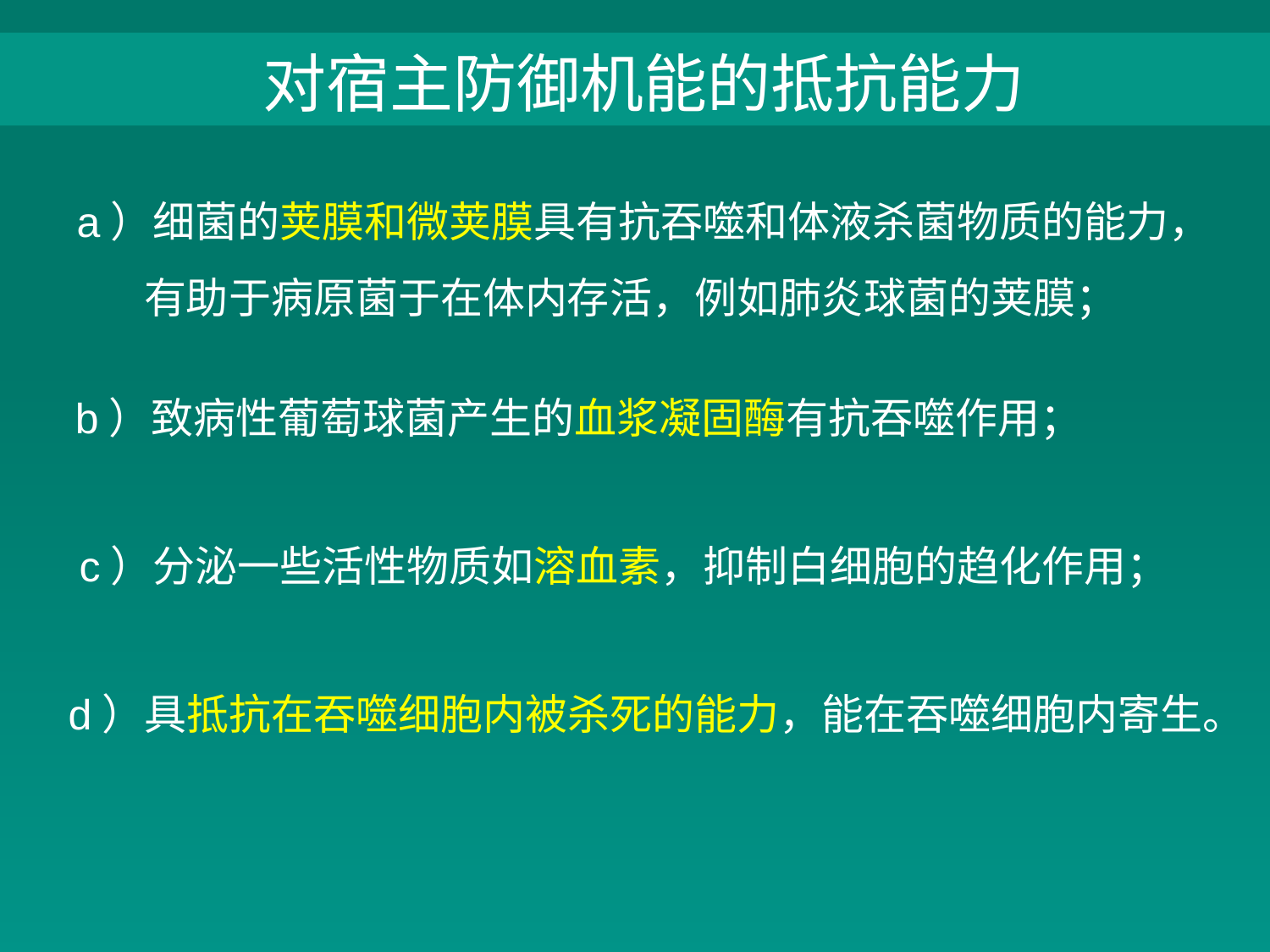

对宿主防御机能的抵抗能力
a）细菌的荚膜和微荚膜具有抗吞噬和体液杀菌物质的能力，
      有助于病原菌于在体内存活，例如肺炎球菌的荚膜；
b）致病性葡萄球菌产生的血浆凝固酶有抗吞噬作用；
c）分泌一些活性物质如溶血素，抑制白细胞的趋化作用；
d）具抵抗在吞噬细胞内被杀死的能力，能在吞噬细胞内寄生。